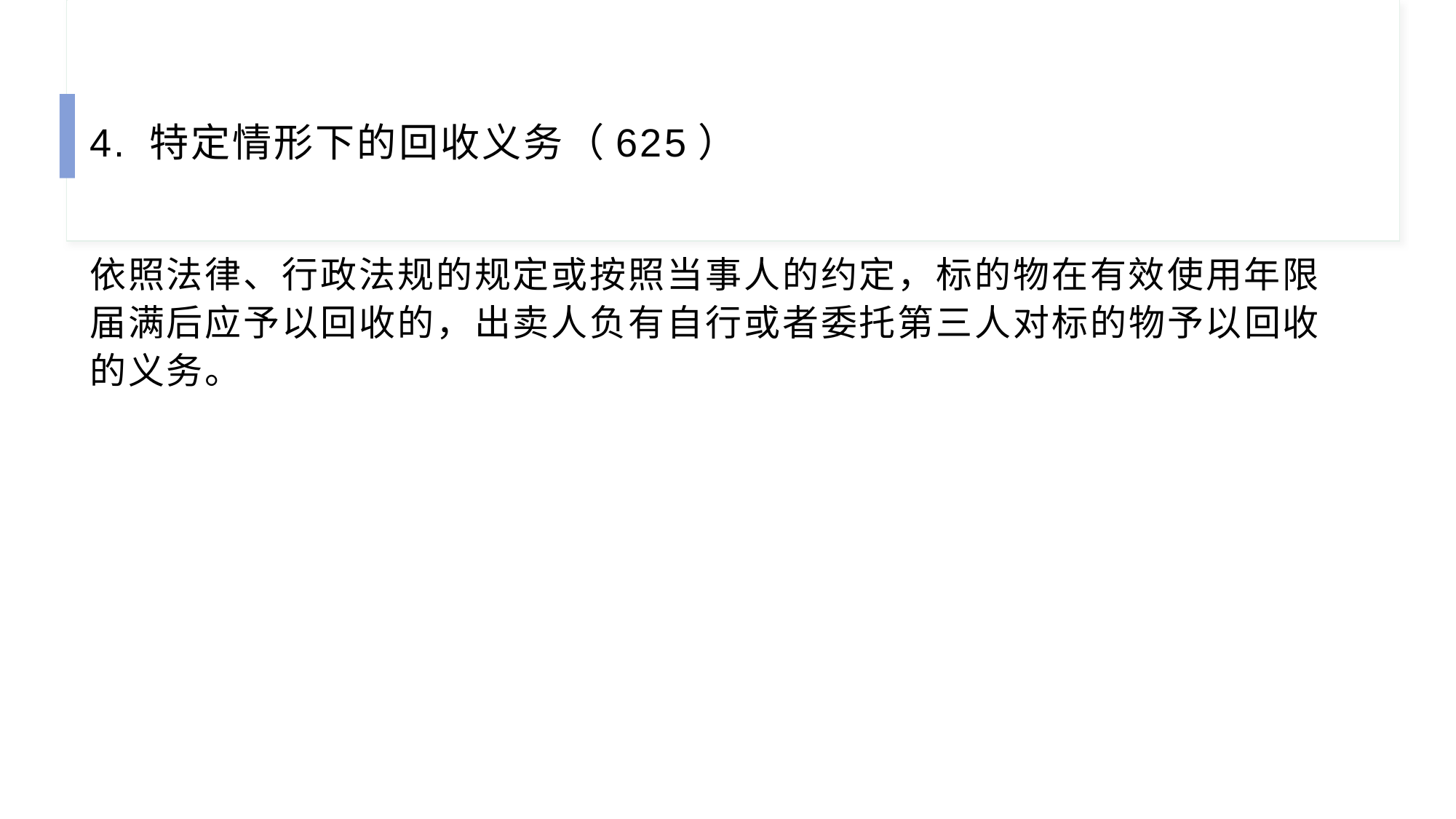

4. 特定情形下的回收义务（625）

依照法律、行政法规的规定或按照当事人的约定，标的物在有效使用年限届满后应予以回收的，出卖人负有自行或者委托第三人对标的物予以回收的义务。